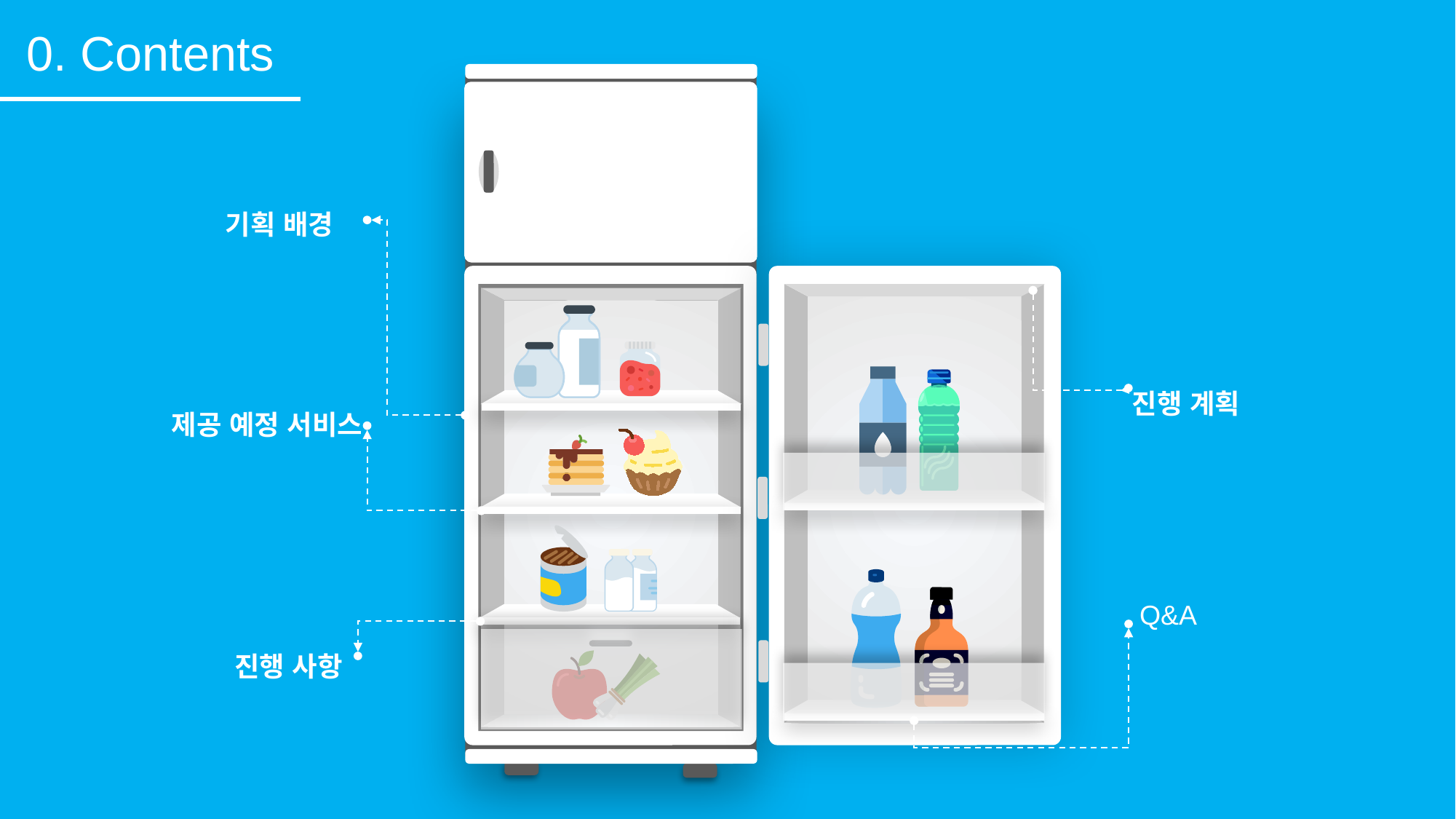

0. Contents

기획 배경

진행 계획

제공 예정 서비스

Q&A

진행 사항